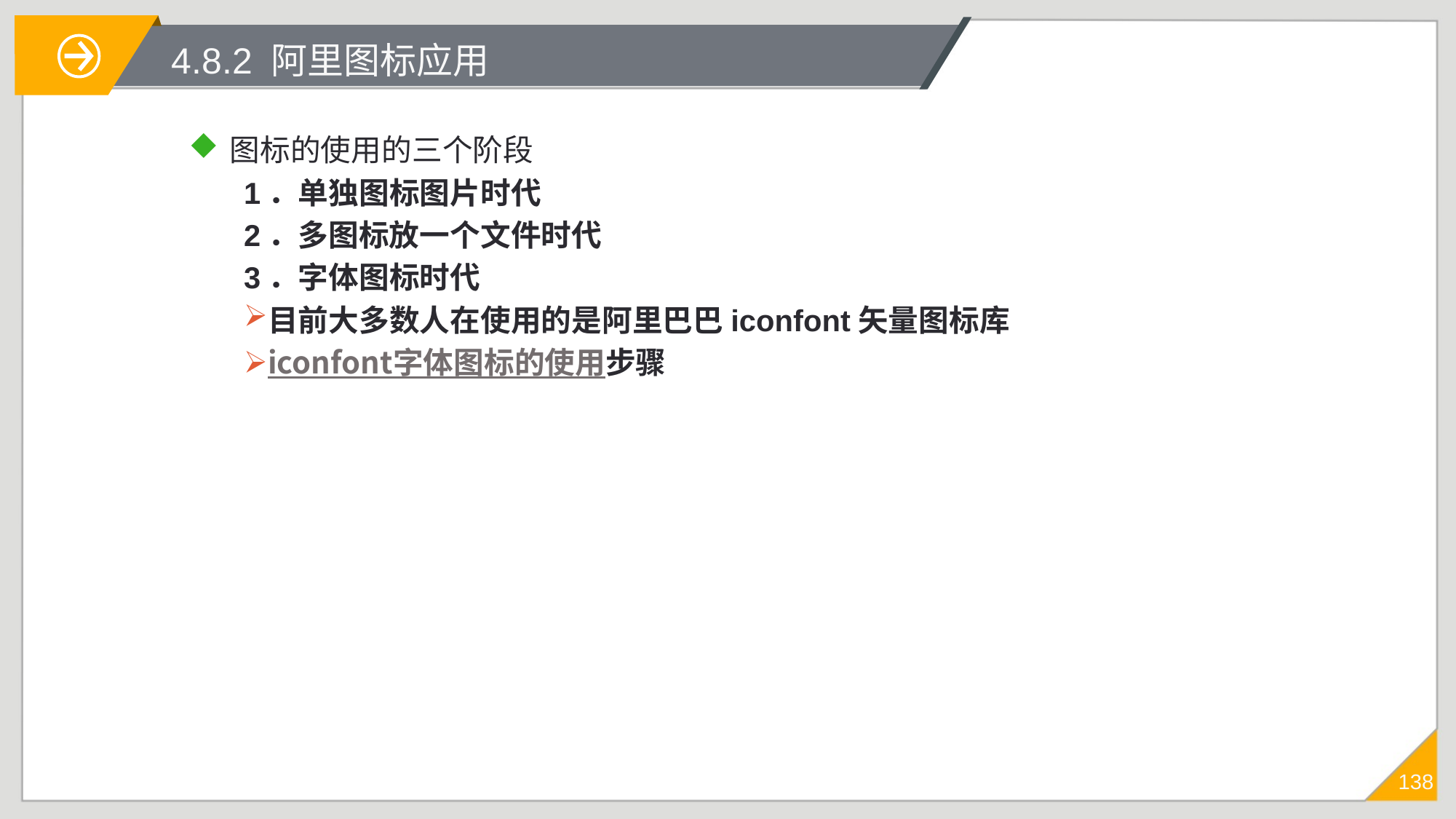

# 4.8.2 阿里图标应用
图标的使用的三个阶段
1．单独图标图片时代
2．多图标放一个文件时代
3．字体图标时代
目前大多数人在使用的是阿里巴巴iconfont矢量图标库
iconfont字体图标的使用步骤